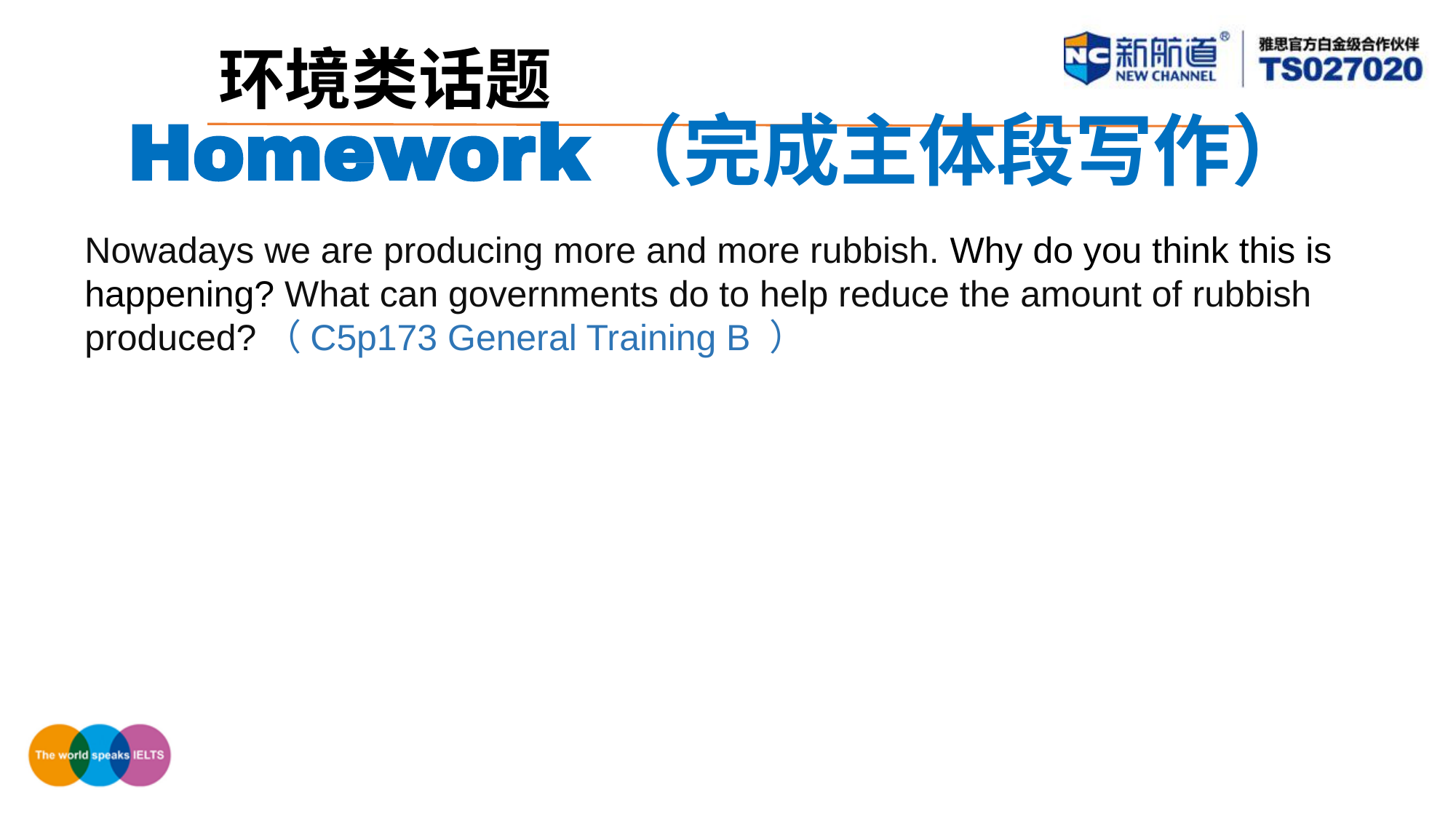

环境类话题
Homework（完成主体段写作）
Nowadays we are producing more and more rubbish. Why do you think this is happening? What can governments do to help reduce the amount of rubbish produced?（C5p173 General Training B ）